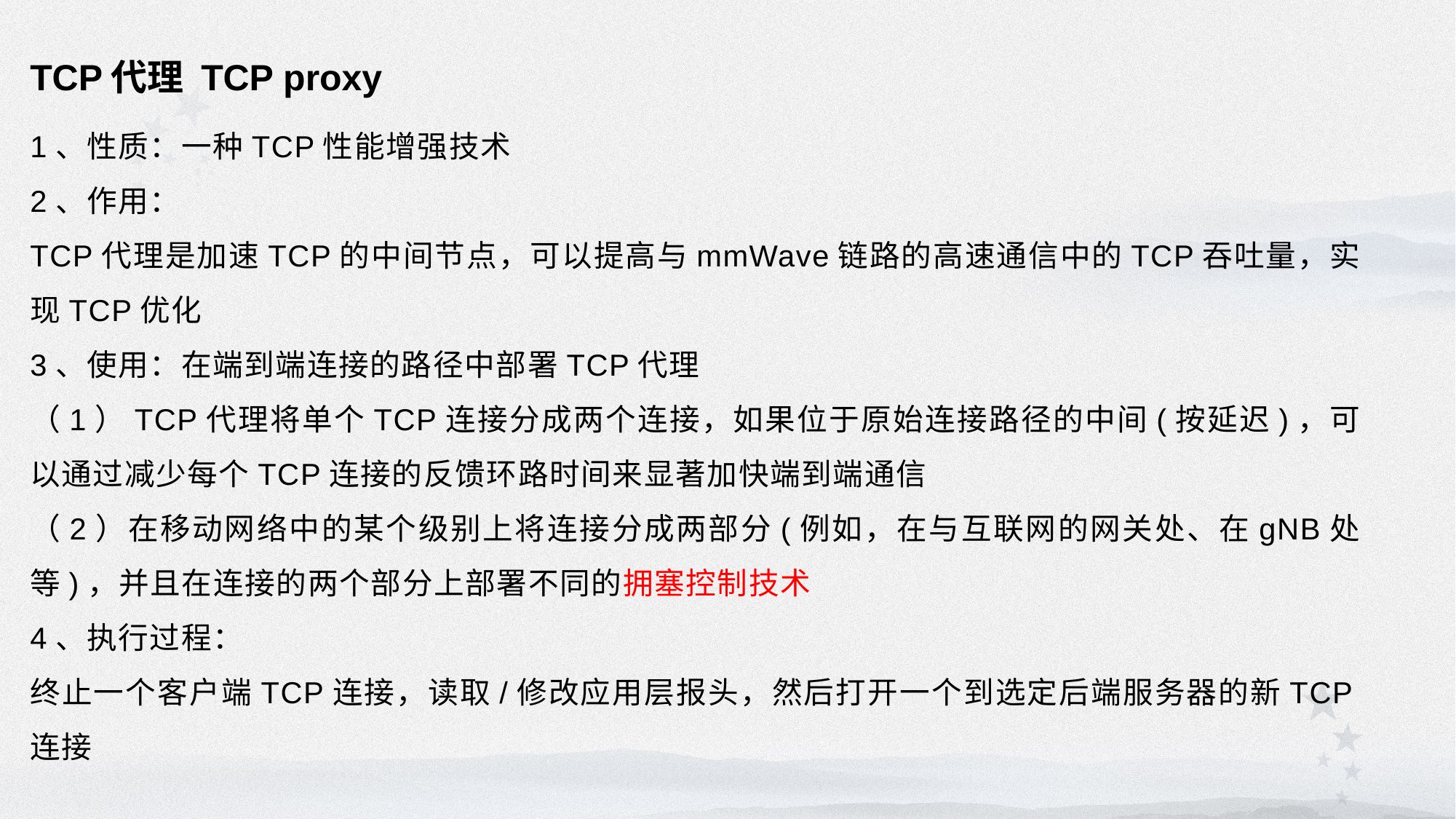

TCP代理 TCP proxy
1、性质：一种TCP性能增强技术
2、作用：
TCP代理是加速TCP的中间节点，可以提高与mmWave链路的高速通信中的TCP吞吐量，实现TCP优化
3、使用：在端到端连接的路径中部署TCP代理
（1）TCP代理将单个TCP连接分成两个连接，如果位于原始连接路径的中间(按延迟)，可以通过减少每个TCP连接的反馈环路时间来显著加快端到端通信
（2）在移动网络中的某个级别上将连接分成两部分(例如，在与互联网的网关处、在gNB处等)，并且在连接的两个部分上部署不同的拥塞控制技术
4、执行过程：
终止一个客户端TCP连接，读取/修改应用层报头，然后打开一个到选定后端服务器的新TCP连接